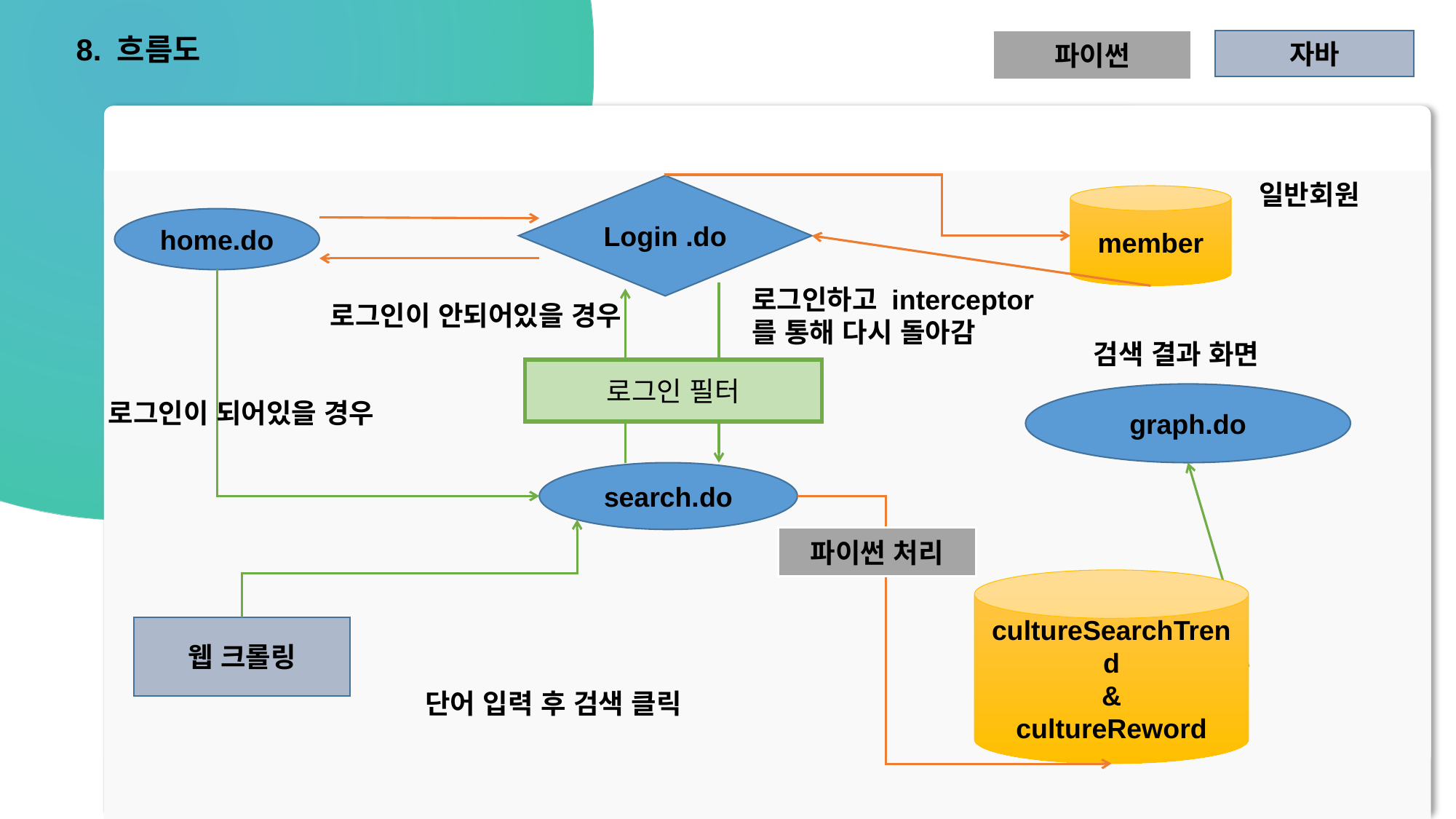

8. 흐름도
파이썬
자바
일반회원
Login .do
member
home.do
로그인하고 interceptor를 통해 다시 돌아감
로그인이 안되어있을 경우
검색 결과 화면
로그인 필터
graph.do
로그인이 되어있을 경우
search.do
파이썬 처리
cultureSearchTrend
&
cultureReword
웹 크롤링
 단어 입력 후 검색 클릭